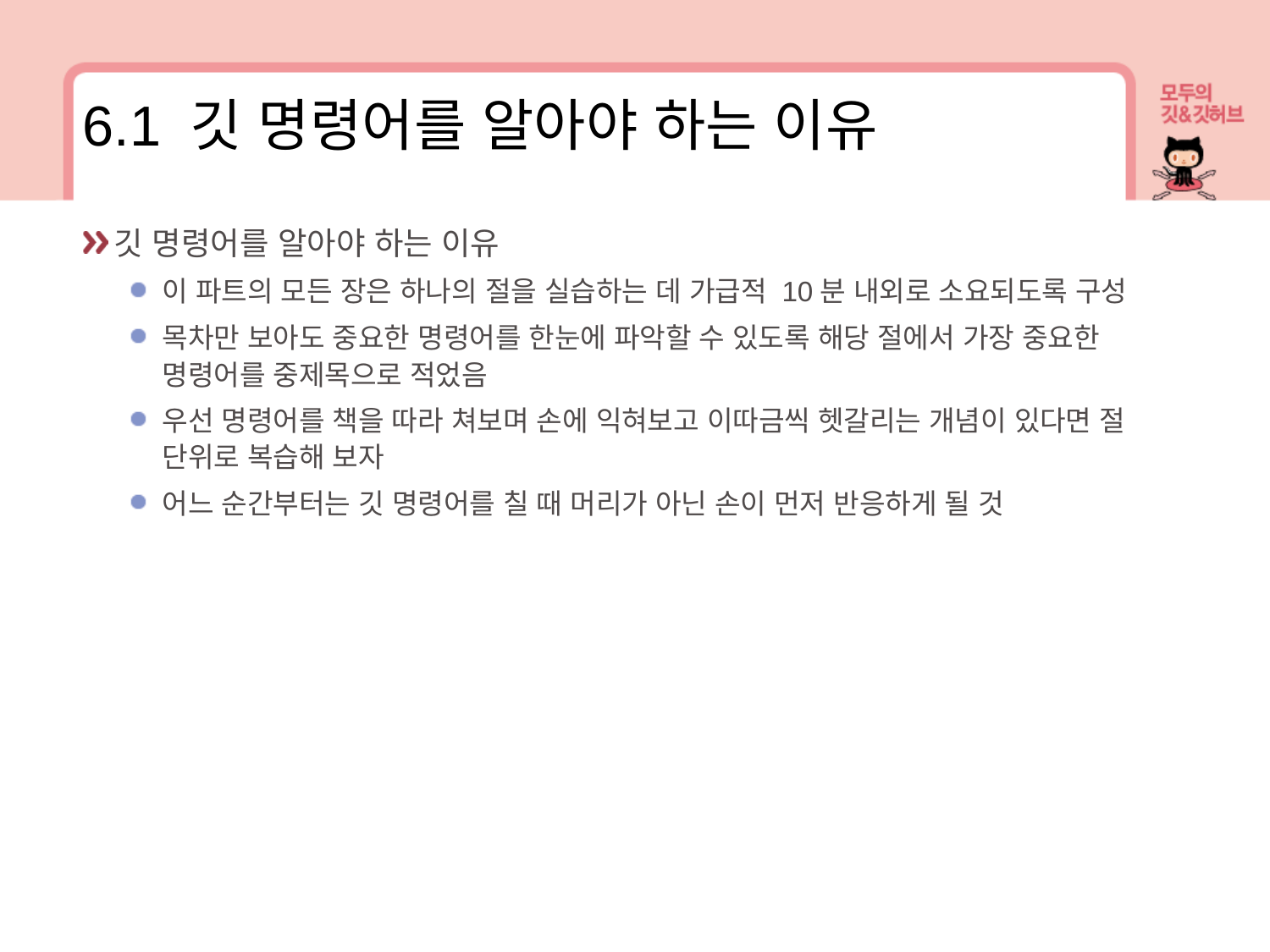

6.1 깃 명령어를 알아야 하는 이유
깃 명령어를 알아야 하는 이유
이 파트의 모든 장은 하나의 절을 실습하는 데 가급적 10분 내외로 소요되도록 구성
목차만 보아도 중요한 명령어를 한눈에 파악할 수 있도록 해당 절에서 가장 중요한 명령어를 중제목으로 적었음
우선 명령어를 책을 따라 쳐보며 손에 익혀보고 이따금씩 헷갈리는 개념이 있다면 절 단위로 복습해 보자
어느 순간부터는 깃 명령어를 칠 때 머리가 아닌 손이 먼저 반응하게 될 것